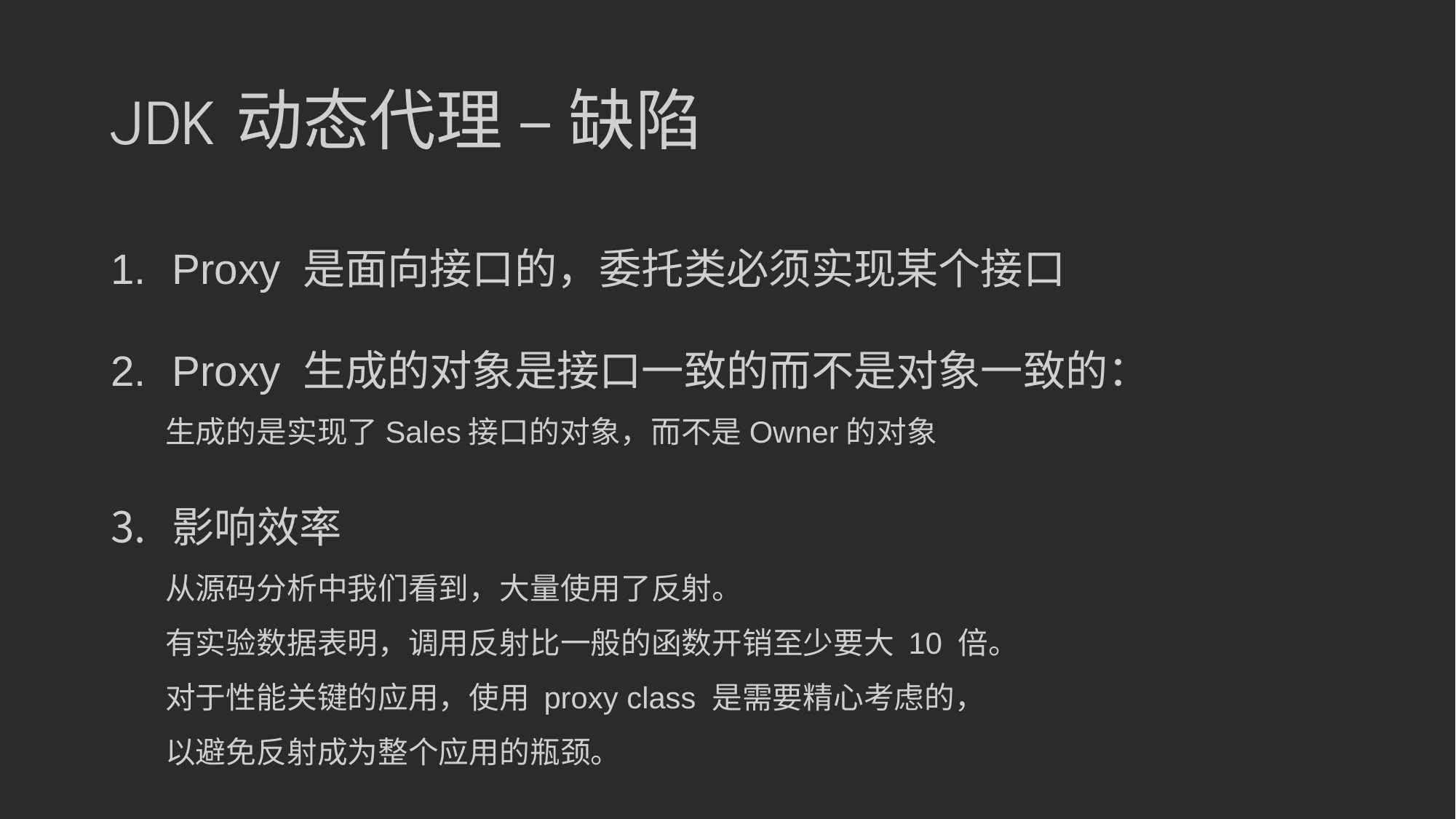

# JDK动态代理 – 缺陷
Proxy 是面向接口的，委托类必须实现某个接口
Proxy 生成的对象是接口一致的而不是对象一致的：
生成的是实现了Sales接口的对象，而不是Owner的对象
影响效率
从源码分析中我们看到，大量使用了反射。
有实验数据表明，调用反射比一般的函数开销至少要大 10 倍。
对于性能关键的应用，使用 proxy class 是需要精心考虑的，
以避免反射成为整个应用的瓶颈。